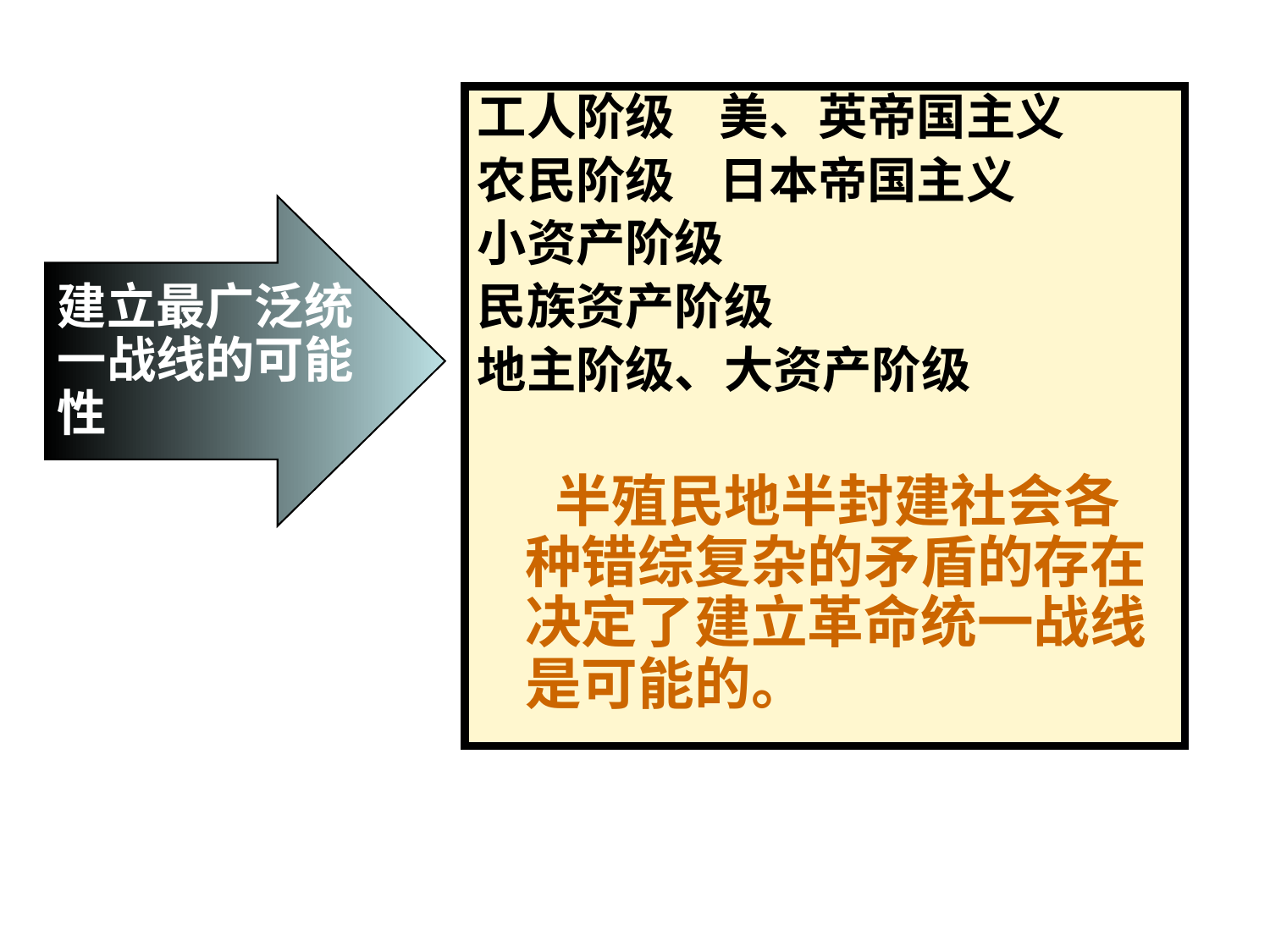

工人阶级    美、英帝国主义
农民阶级    日本帝国主义
小资产阶级
民族资产阶级
地主阶级、大资产阶级

      半殖民地半封建社会各种错综复杂的矛盾的存在决定了建立革命统一战线是可能的。

建立最广泛统一战线的可能性